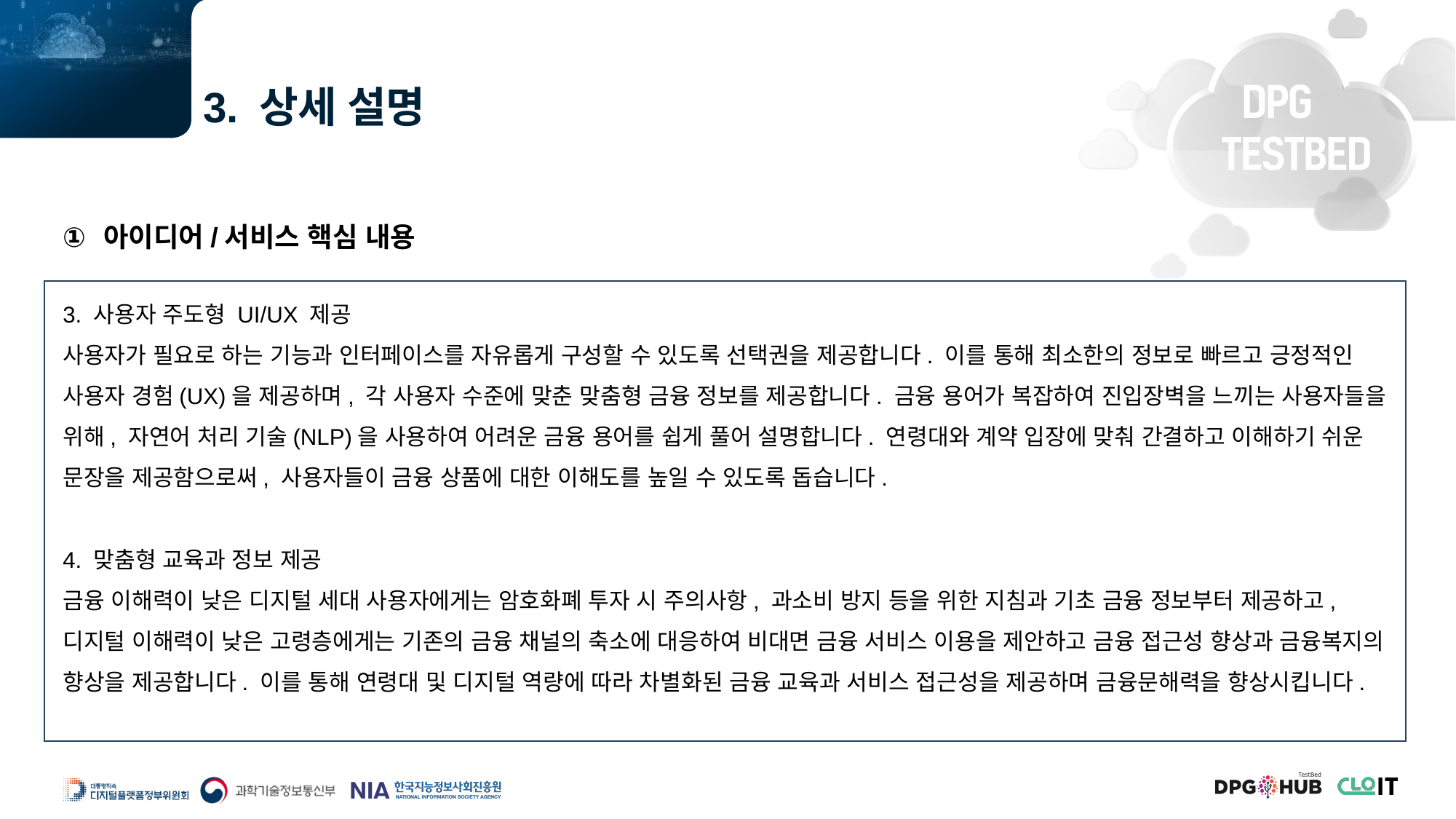

3. 상세 설명
아이디어/서비스 핵심 내용

3. 사용자 주도형 UI/UX 제공
사용자가 필요로 하는 기능과 인터페이스를 자유롭게 구성할 수 있도록 선택권을 제공합니다. 이를 통해 최소한의 정보로 빠르고 긍정적인 사용자 경험(UX)을 제공하며, 각 사용자 수준에 맞춘 맞춤형 금융 정보를 제공합니다. 금융 용어가 복잡하여 진입장벽을 느끼는 사용자들을 위해, 자연어 처리 기술(NLP)을 사용하여 어려운 금융 용어를 쉽게 풀어 설명합니다. 연령대와 계약 입장에 맞춰 간결하고 이해하기 쉬운 문장을 제공함으로써, 사용자들이 금융 상품에 대한 이해도를 높일 수 있도록 돕습니다.

4. 맞춤형 교육과 정보 제공
금융 이해력이 낮은 디지털 세대 사용자에게는 암호화폐 투자 시 주의사항, 과소비 방지 등을 위한 지침과 기초 금융 정보부터 제공하고, 디지털 이해력이 낮은 고령층에게는 기존의 금융 채널의 축소에 대응하여 비대면 금융 서비스 이용을 제안하고 금융 접근성 향상과 금융복지의 향상을 제공합니다. 이를 통해 연령대 및 디지털 역량에 따라 차별화된 금융 교육과 서비스 접근성을 제공하며 금융문해력을 향상시킵니다.